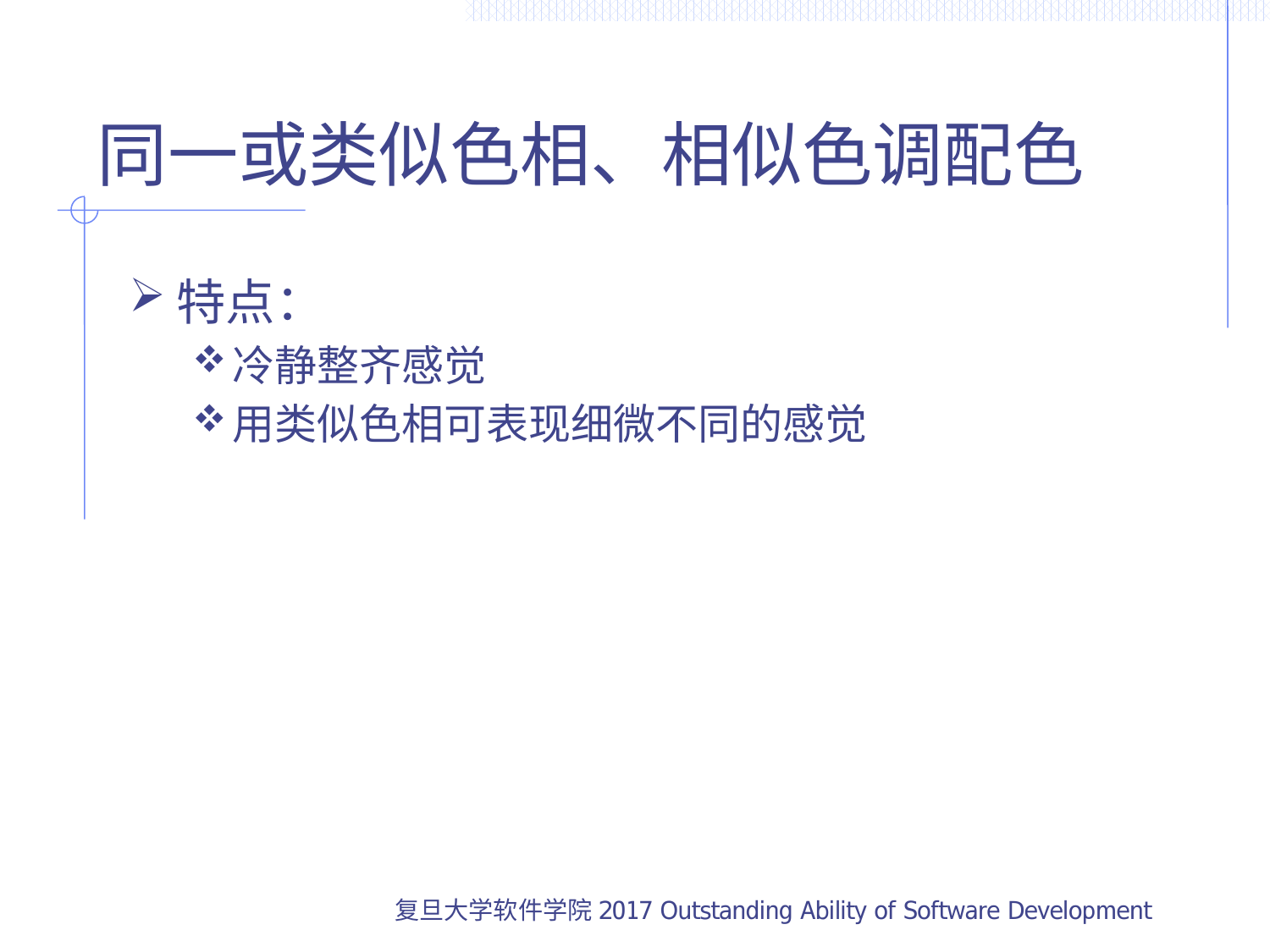

# 同一或类似色相、相似色调配色
特点：
冷静整齐感觉
用类似色相可表现细微不同的感觉